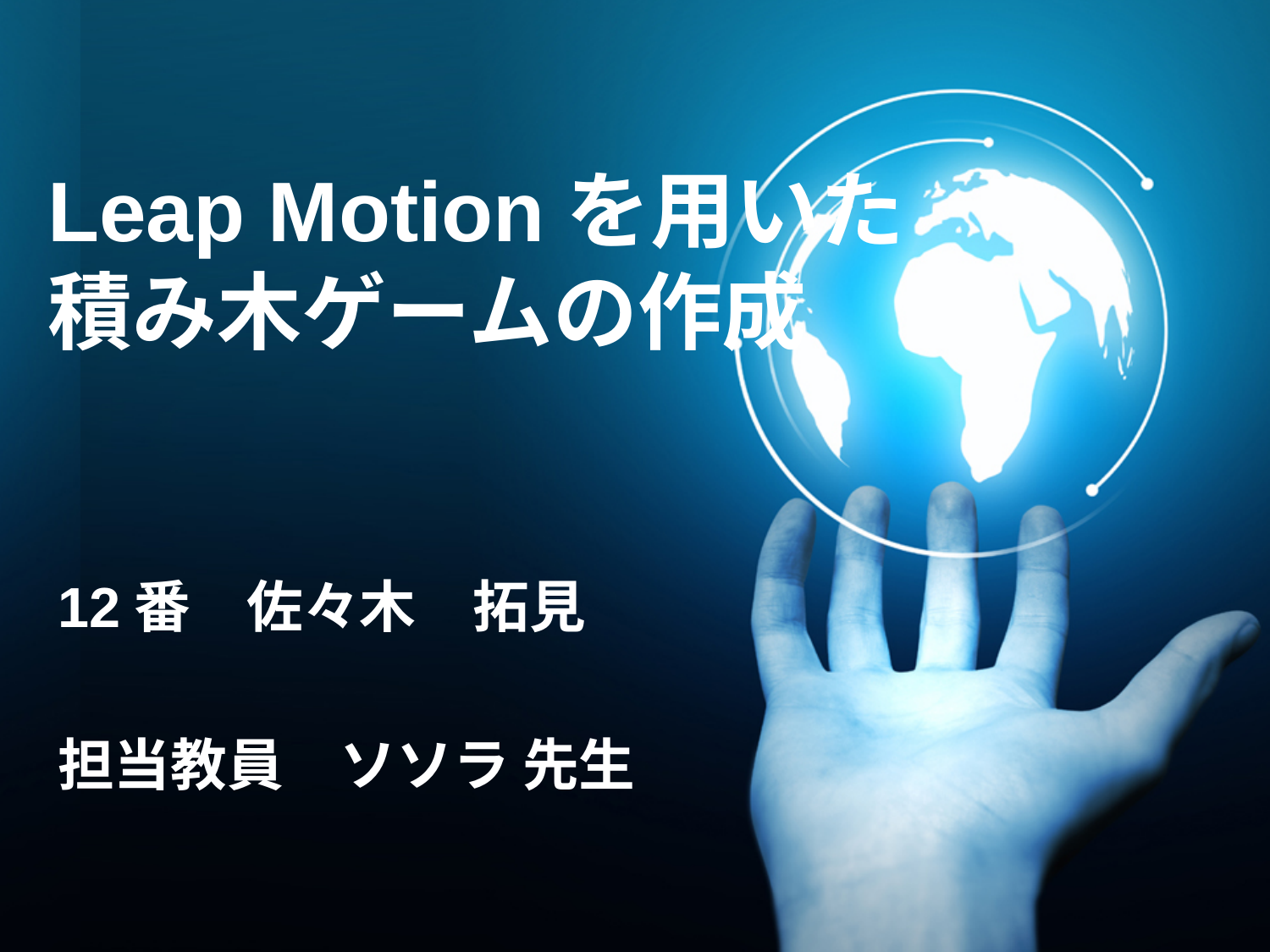

# Leap Motionを用いた 積み木ゲームの作成

12番　佐々木　拓見

担当教員　ソソラ 先生